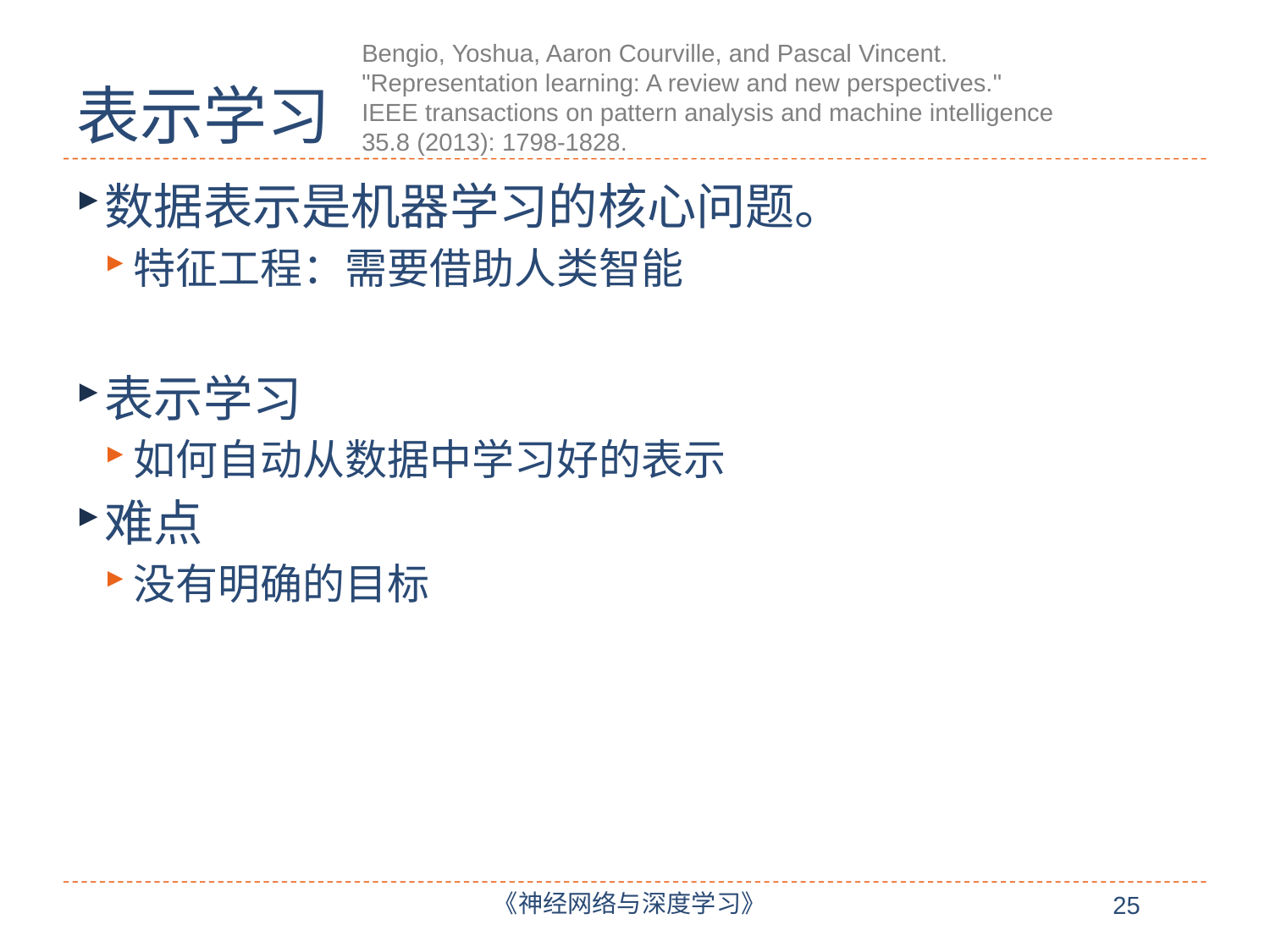

# 表示学习
Bengio, Yoshua, Aaron Courville, and Pascal Vincent. "Representation learning: A review and new perspectives." IEEE transactions on pattern analysis and machine intelligence 35.8 (2013): 1798-1828.
数据表示是机器学习的核心问题。
特征工程：需要借助人类智能

表示学习
如何自动从数据中学习好的表示
难点
没有明确的目标